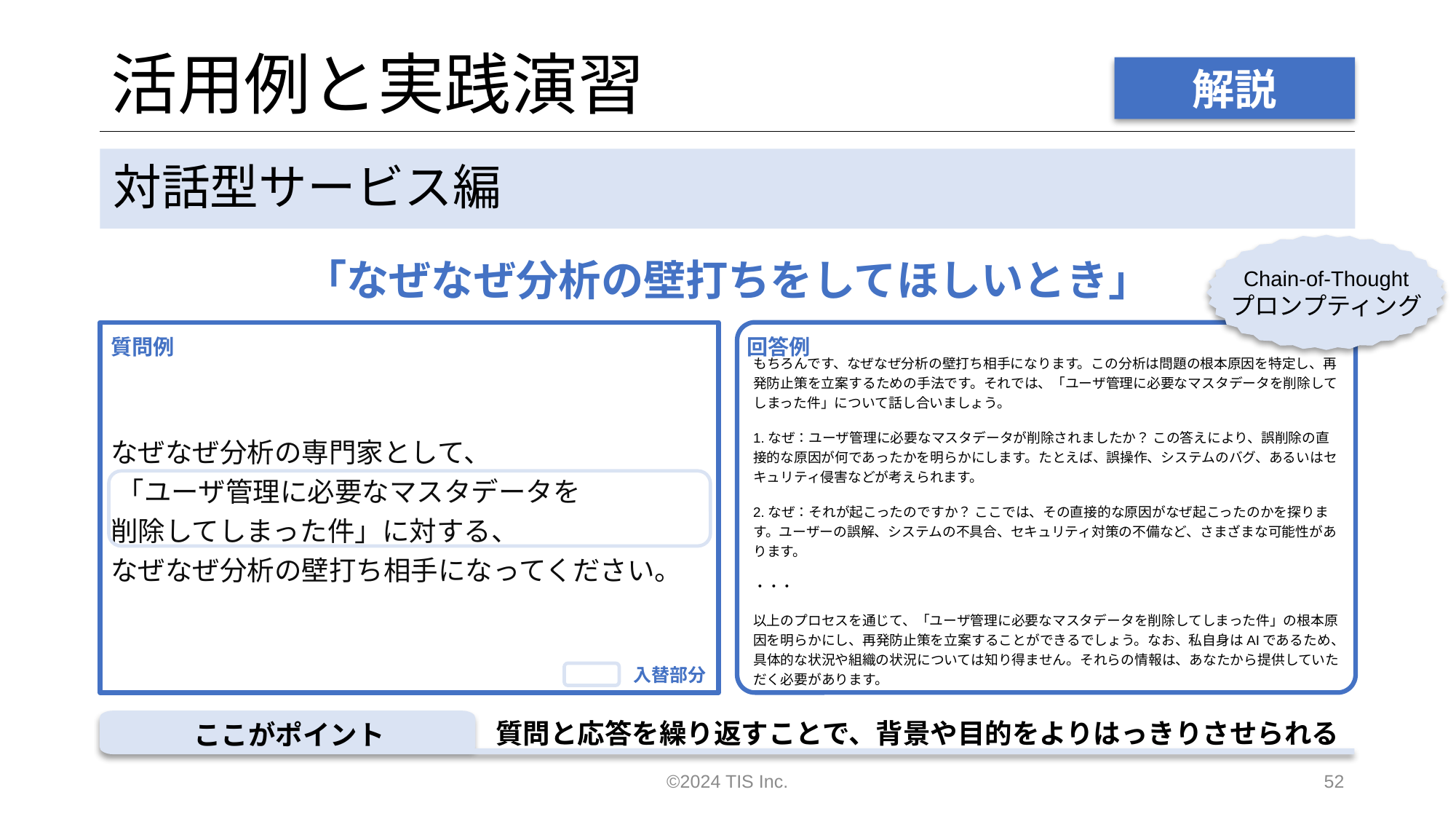

# 活用例と実践演習
解説
対話型サービス編

Chain-of-Thought
プロンプティング
「なぜなぜ分析の壁打ちをしてほしいとき」
もちろんです、なぜなぜ分析の壁打ち相手になります。この分析は問題の根本原因を特定し、再発防止策を立案するための手法です。それでは、「ユーザ管理に必要なマスタデータを削除してしまった件」について話し合いましょう。
1.なぜ：ユーザ管理に必要なマスタデータが削除されましたか？ この答えにより、誤削除の直接的な原因が何であったかを明らかにします。たとえば、誤操作、システムのバグ、あるいはセキュリティ侵害などが考えられます。
2.なぜ：それが起こったのですか？ ここでは、その直接的な原因がなぜ起こったのかを探ります。ユーザーの誤解、システムの不具合、セキュリティ対策の不備など、さまざまな可能性があります。
・・・
以上のプロセスを通じて、「ユーザ管理に必要なマスタデータを削除してしまった件」の根本原因を明らかにし、再発防止策を立案することができるでしょう。なお、私自身はAIであるため、具体的な状況や組織の状況については知り得ません。それらの情報は、あなたから提供していただく必要があります。
なぜなぜ分析の専門家として、
 「ユーザ管理に必要なマスタデータを
削除してしまった件」に対する、
なぜなぜ分析の壁打ち相手になってください。
質問例
回答例

入替部分

質問と応答を繰り返すことで、背景や目的をよりはっきりさせられる
ここがポイント
©2024 TIS Inc.
52